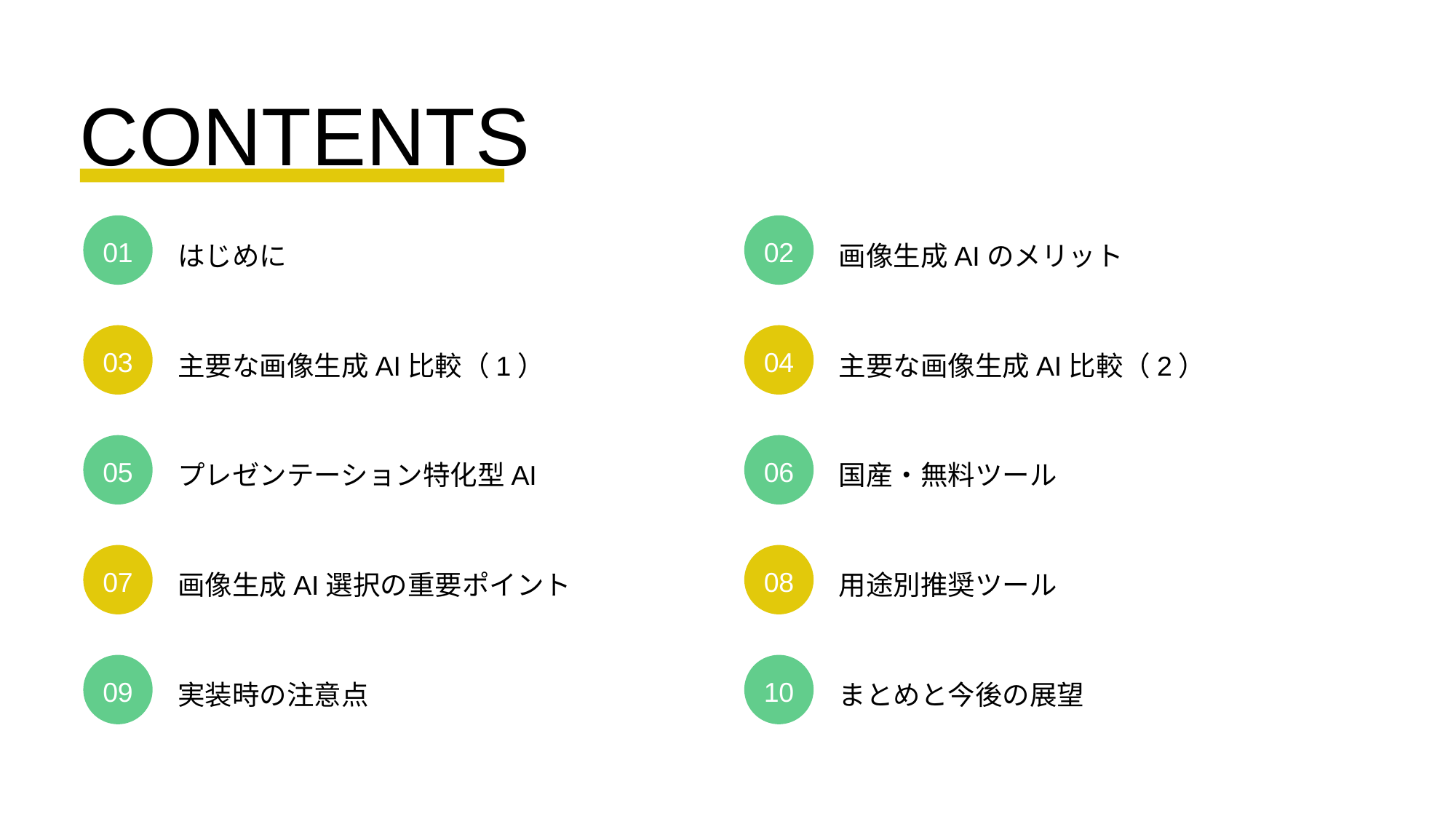

CONTENTS
はじめに
画像生成AIのメリット

01
02
主要な画像生成AI比較（1）
主要な画像生成AI比較（2）

03
04
プレゼンテーション特化型AI
国産・無料ツール

05
06
画像生成AI選択の重要ポイント
用途別推奨ツール

07
08
実装時の注意点
まとめと今後の展望

09
10